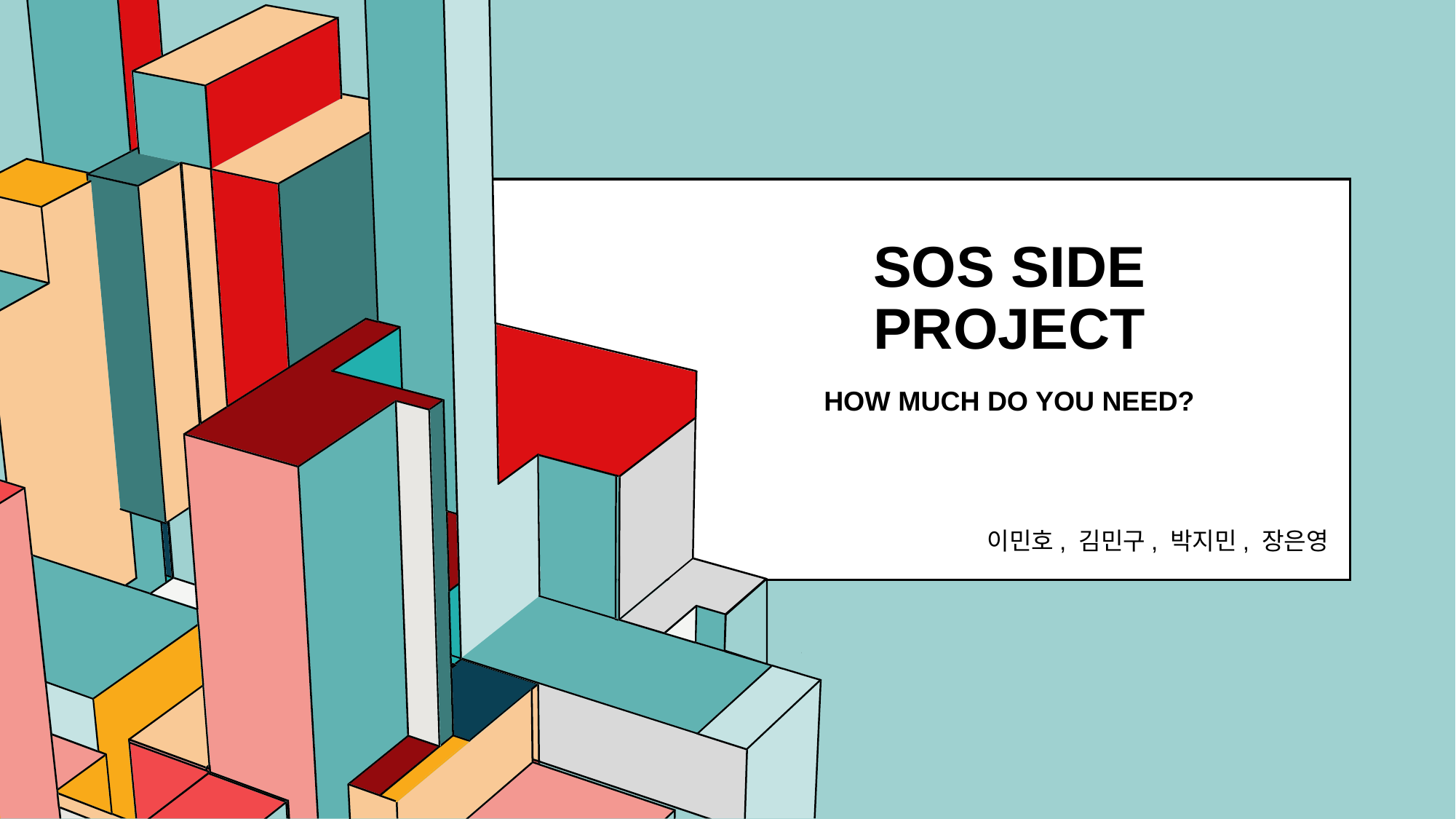

# SOS side project
How much do you need?
이민호, 김민구, 박지민, 장은영